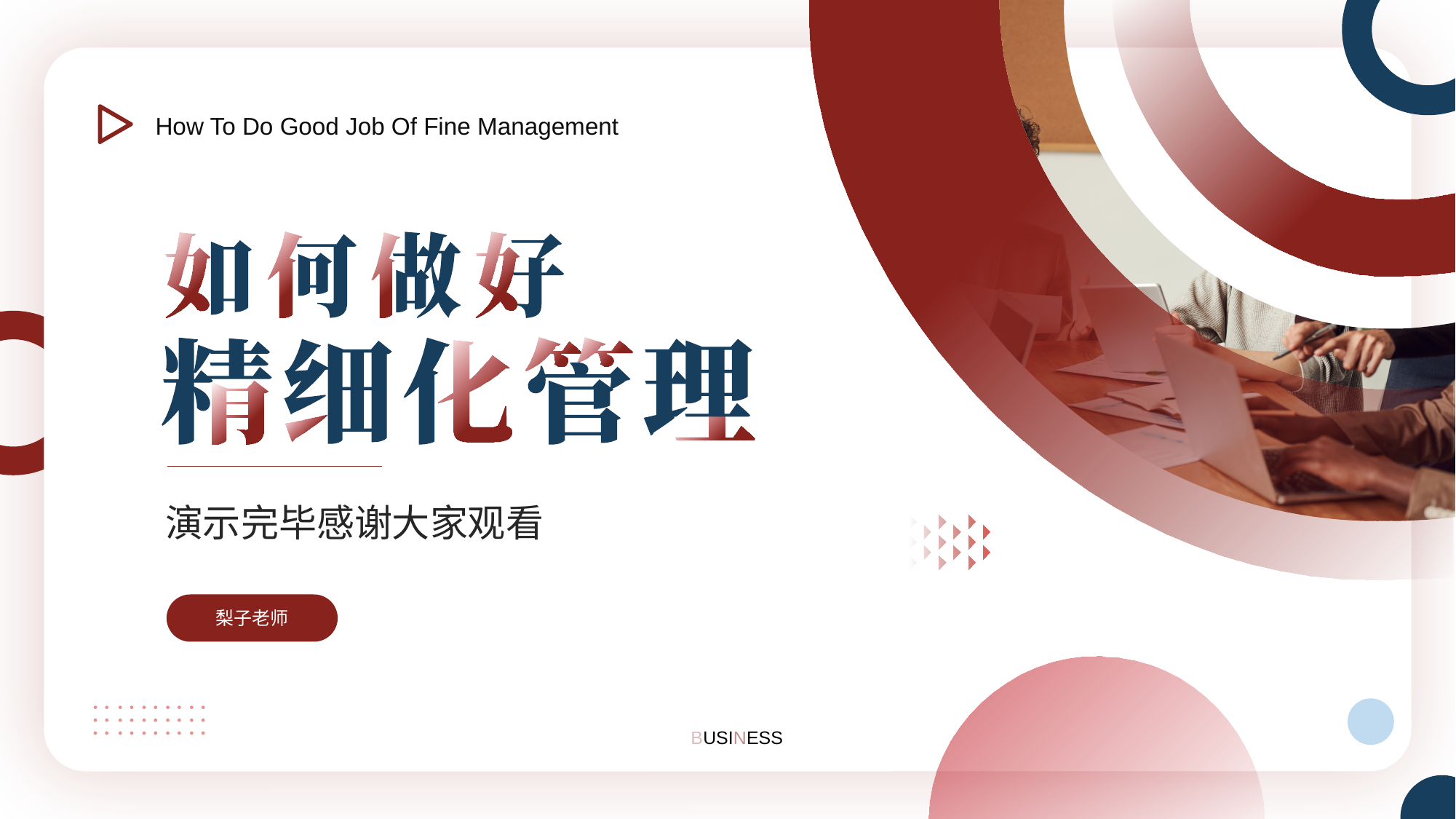

How To Do Good Job Of Fine Management

演示完毕感谢大家观看

梨子老师

BUSINESS